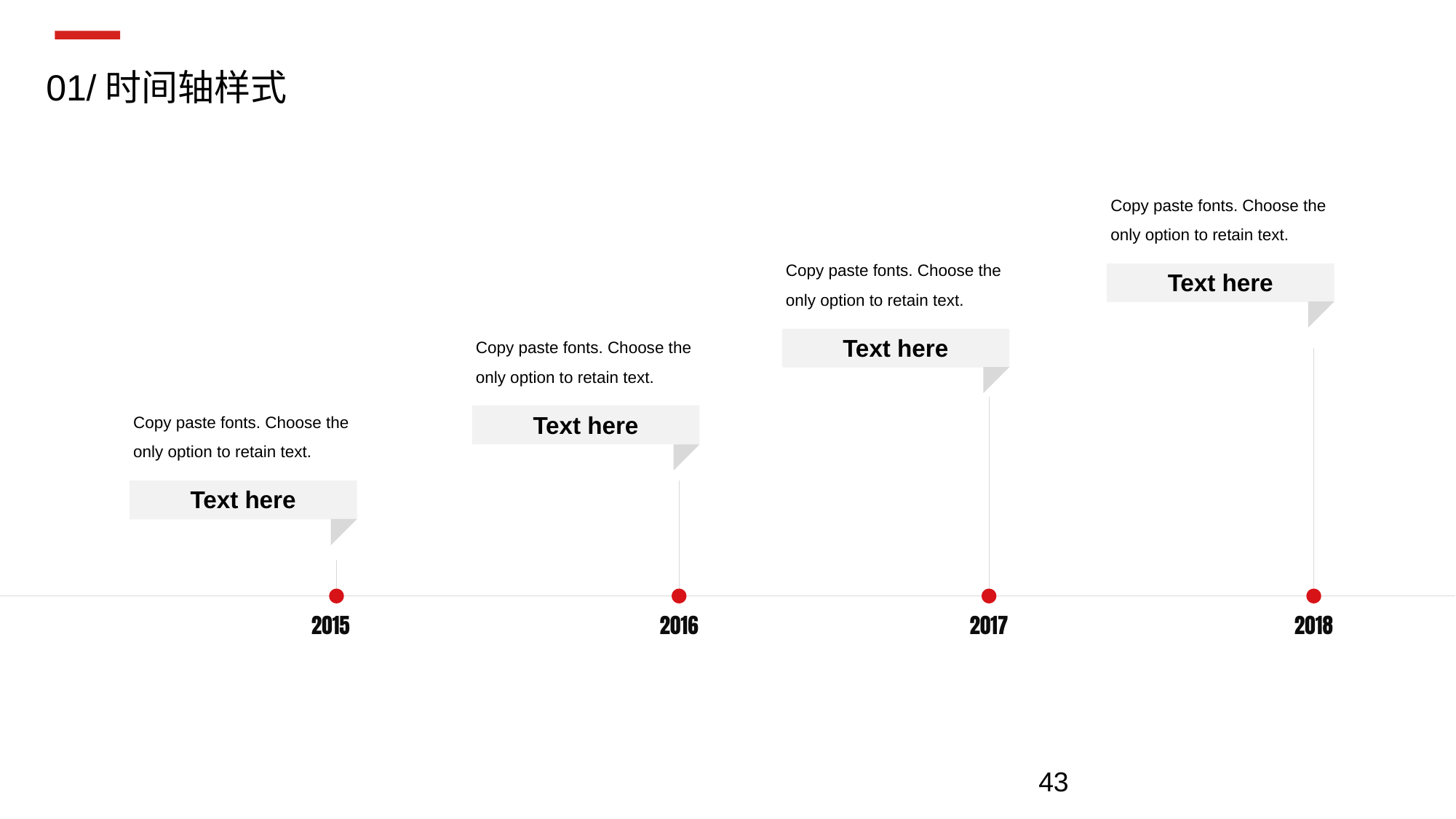

01/时间轴样式
Copy paste fonts. Choose the only option to retain text.

Text here

Copy paste fonts. Choose the only option to retain text.

Text here

Copy paste fonts. Choose the only option to retain text.

Text here

Copy paste fonts. Choose the only option to retain text.
Text here

2015
2016
2017
2018
43